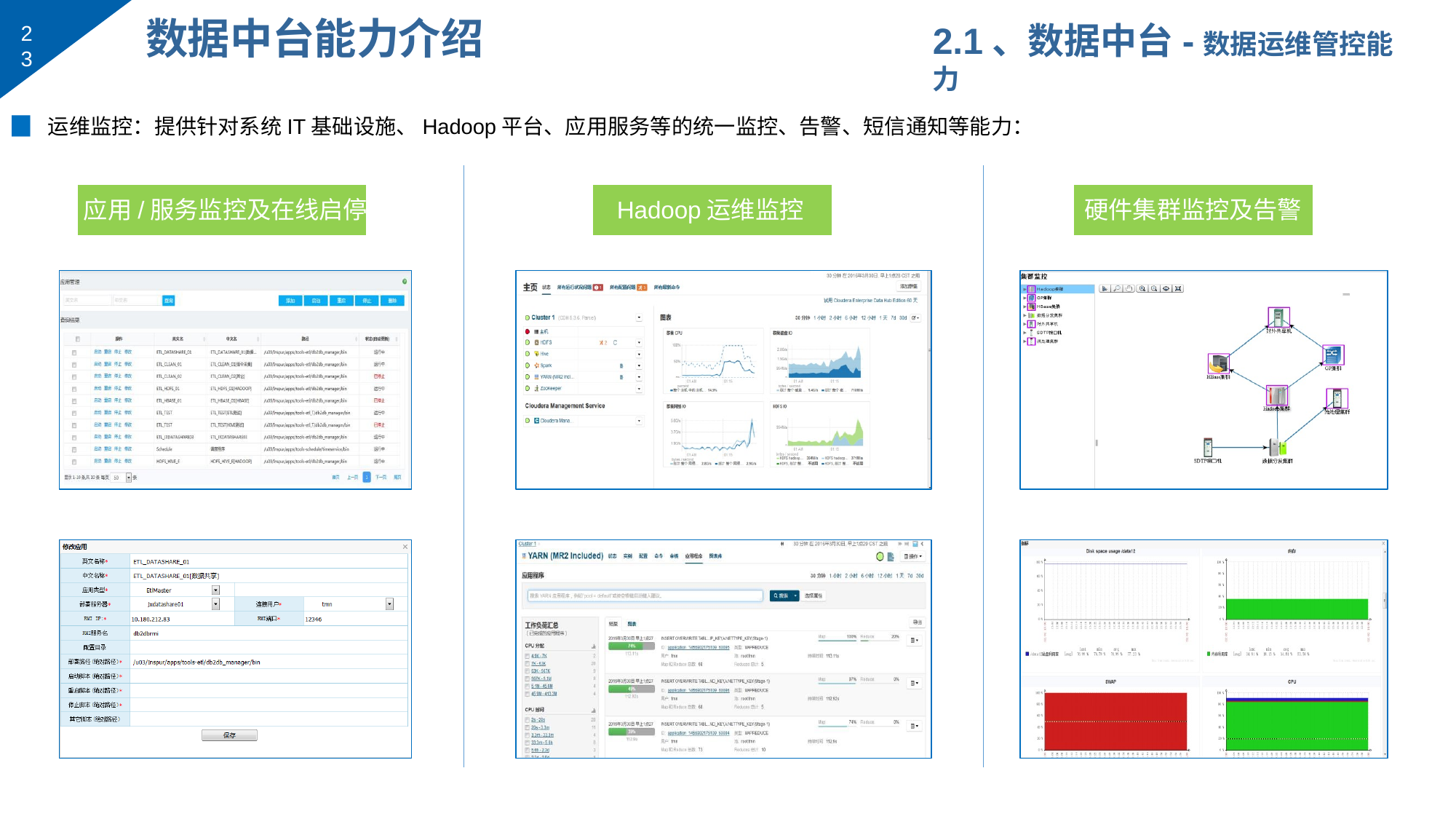

# 数据中台能力介绍
2.1、数据中台-数据运维管控能力
23
▉	运维监控：提供针对系统IT基础设施、Hadoop平台、应用服务等的统一监控、告警、短信通知等能力：

应用/服务监控及在线启停
Hadoop运维监控
硬件集群监控及告警